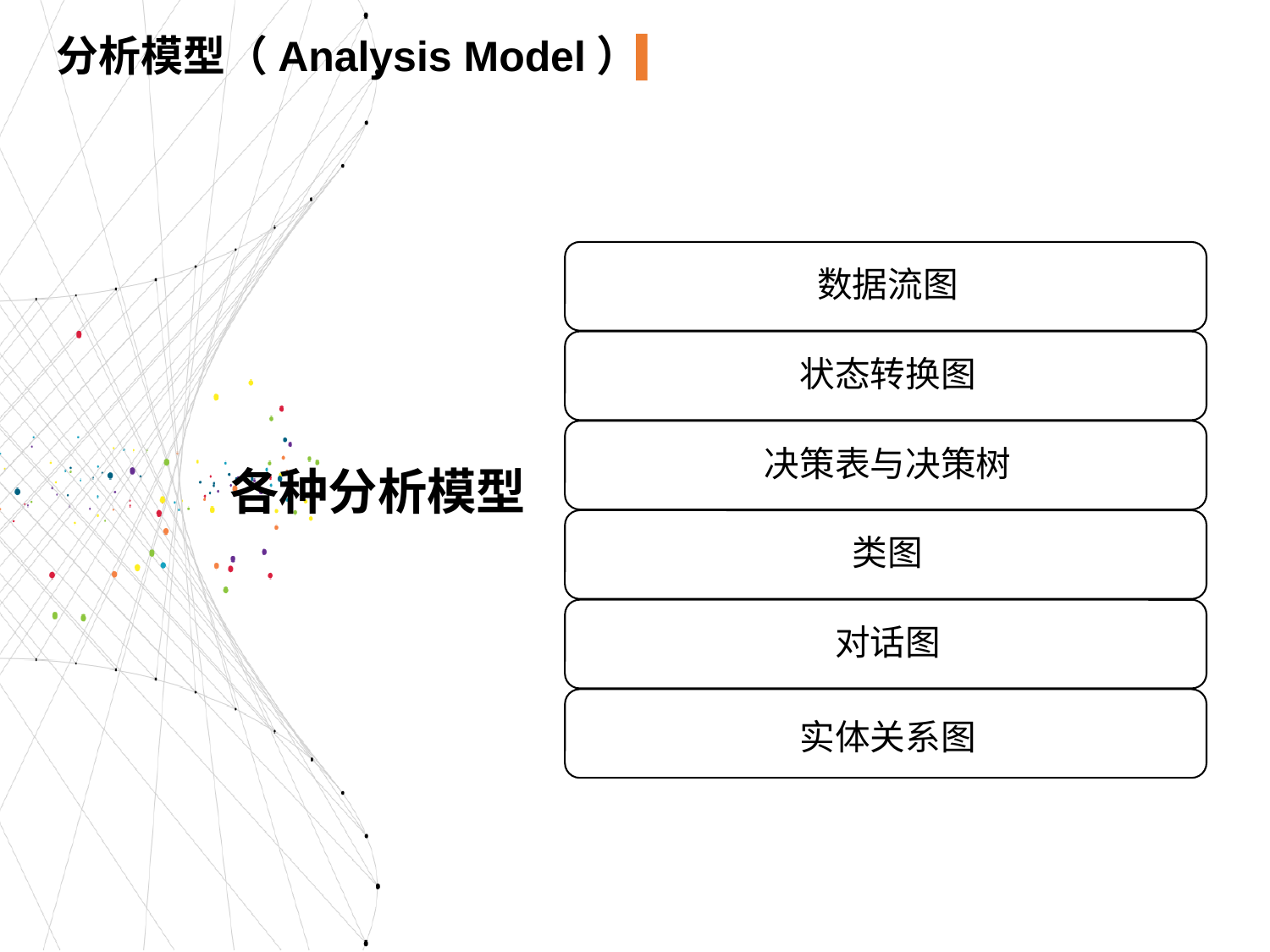

分析模型（Analysis Model）

数据流图
状态转换图
决策表与决策树
类图
对话图

实体关系图

各种分析模型